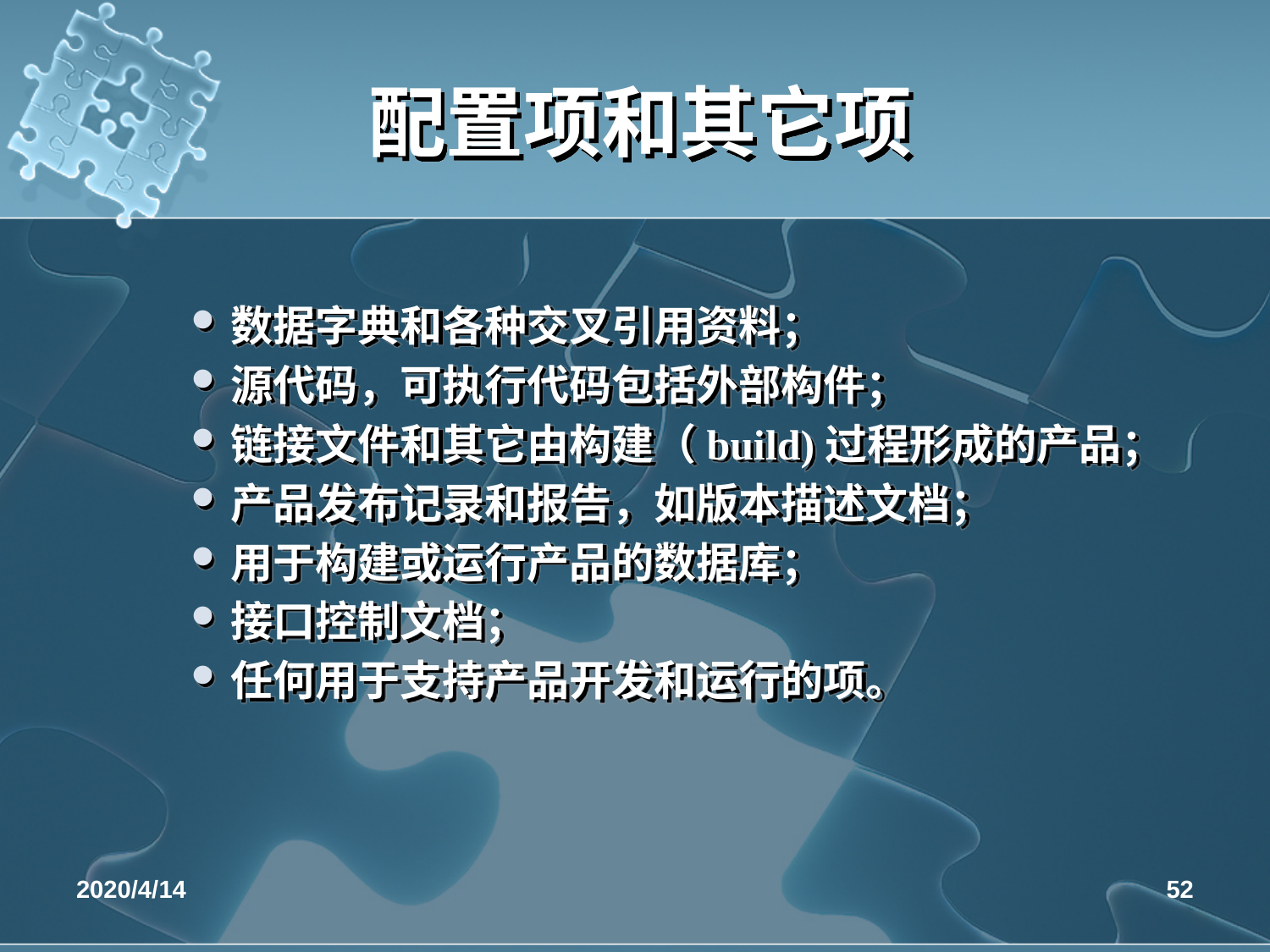

# 配置项和其它项
数据字典和各种交叉引用资料；
源代码，可执行代码包括外部构件；
链接文件和其它由构建（build)过程形成的产品；
产品发布记录和报告，如版本描述文档；
用于构建或运行产品的数据库；
接口控制文档；
任何用于支持产品开发和运行的项。
2020/4/14
52